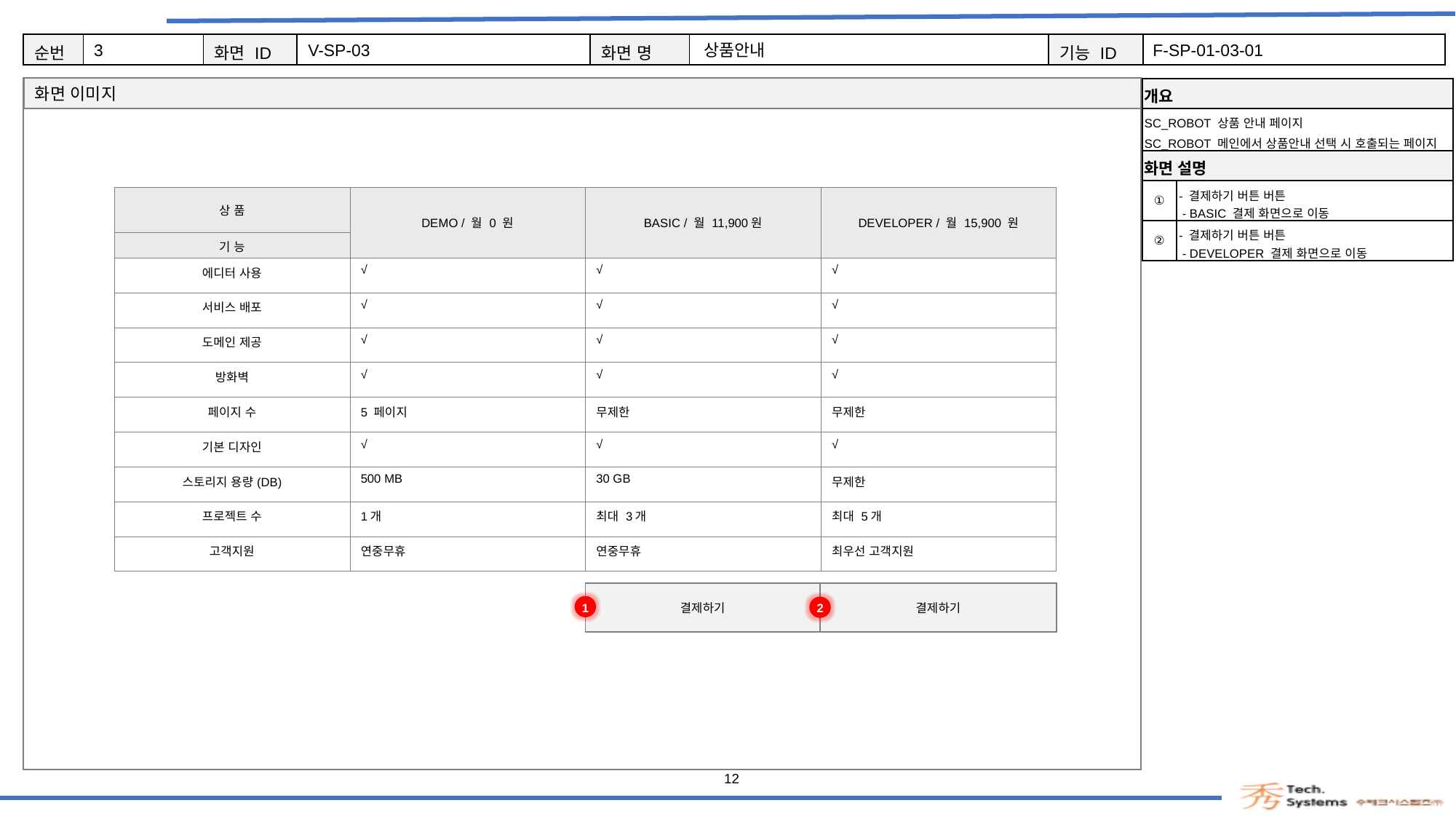

3
V-SP-03
상품안내
F-SP-01-03-01
| 개요 |  |
| --- | --- |
| SC\_ROBOT 상품 안내 페이지 SC\_ROBOT 메인에서 상품안내 선택 시 호출되는 페이지 |  |
| 화면 설명 | Description |
| ① | - 결제하기 버튼 버튼 - BASIC 결제 화면으로 이동 |
| ② | - 결제하기 버튼 버튼 - DEVELOPER 결제 화면으로 이동 |
| 상 품 | DEMO / 월 0 원 | BASIC / 월 11,900원 | DEVELOPER / 월 15,900 원 |
| --- | --- | --- | --- |
| 기 능 |  |  |  |
| 에디터 사용 | √ | √ | √ |
| 서비스 배포 | √ | √ | √ |
| 도메인 제공 | √ | √ | √ |
| 방화벽 | √ | √ | √ |
| 페이지 수 | 5 페이지 | 무제한 | 무제한 |
| 기본 디자인 | √ | √ | √ |
| 스토리지 용량(DB) | 500 MB | 30 GB | 무제한 |
| 프로젝트 수 | 1개 | 최대 3개 | 최대 5개 |
| 고객지원 | 연중무휴 | 연중무휴 | 최우선 고객지원 |
결제하기
결제하기
1

2